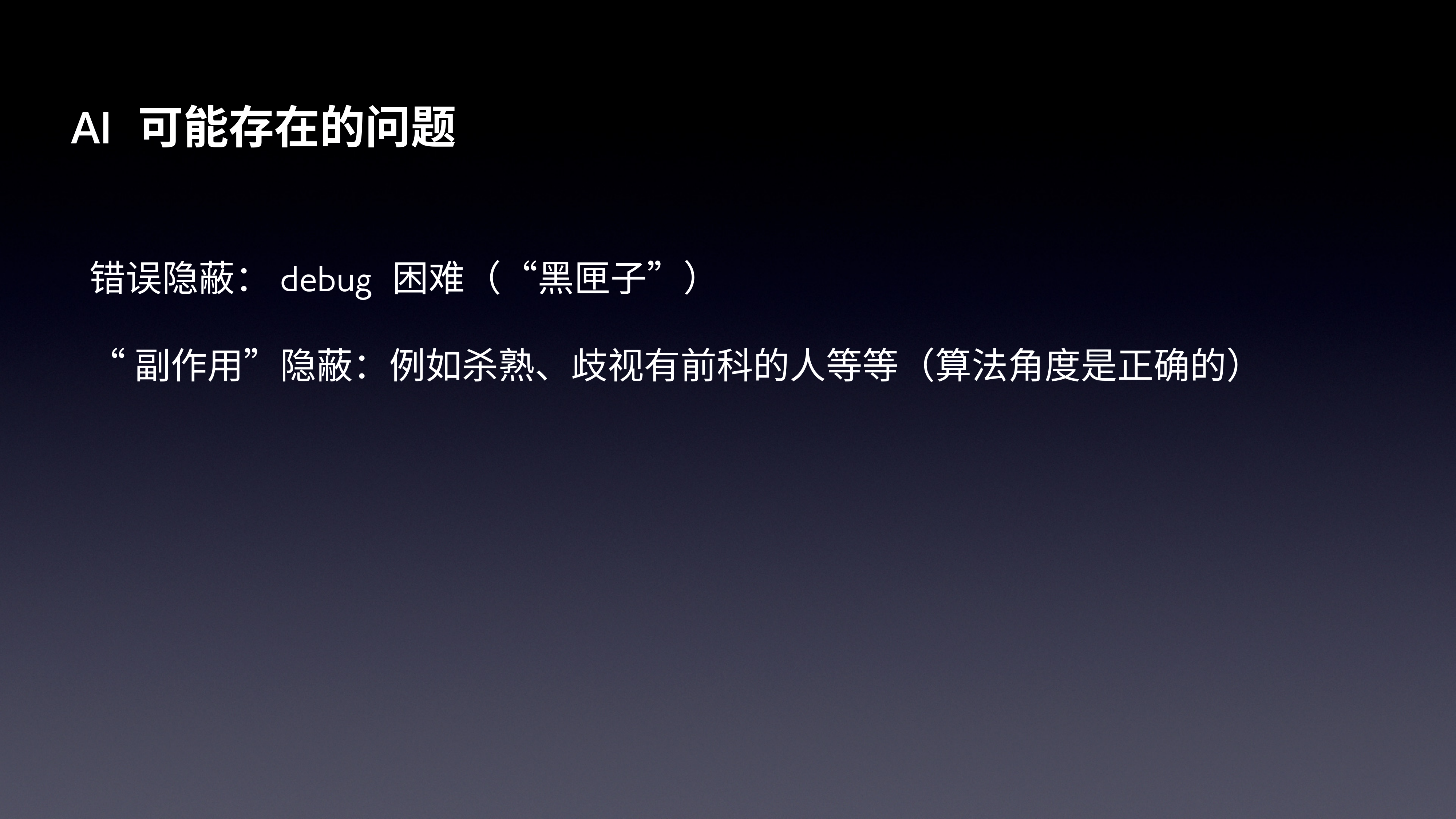

# AI 可能存在的问题
错误隐蔽：debug 困难（“黑匣子”）

“副作用”隐蔽：例如杀熟、歧视有前科的人等等（算法角度是正确的）